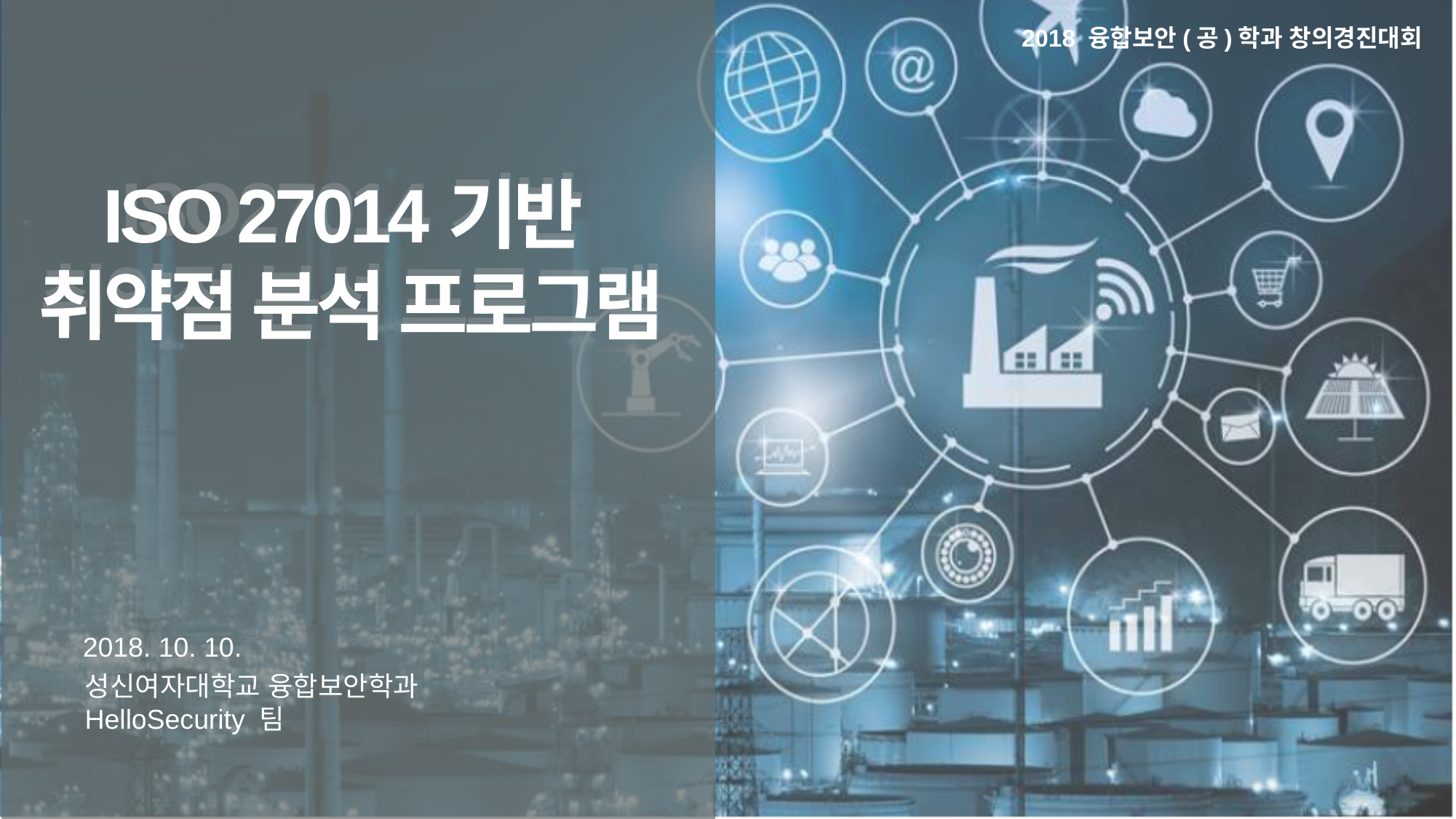

2018 융합보안(공)학과 창의경진대회
ISO27014기반
취약점 분석 프로그램
ISO 27014기반
취약점 분석 프로그램
2018. 10. 10.
성신여자대학교 융합보안학과
HelloSecurity 팀